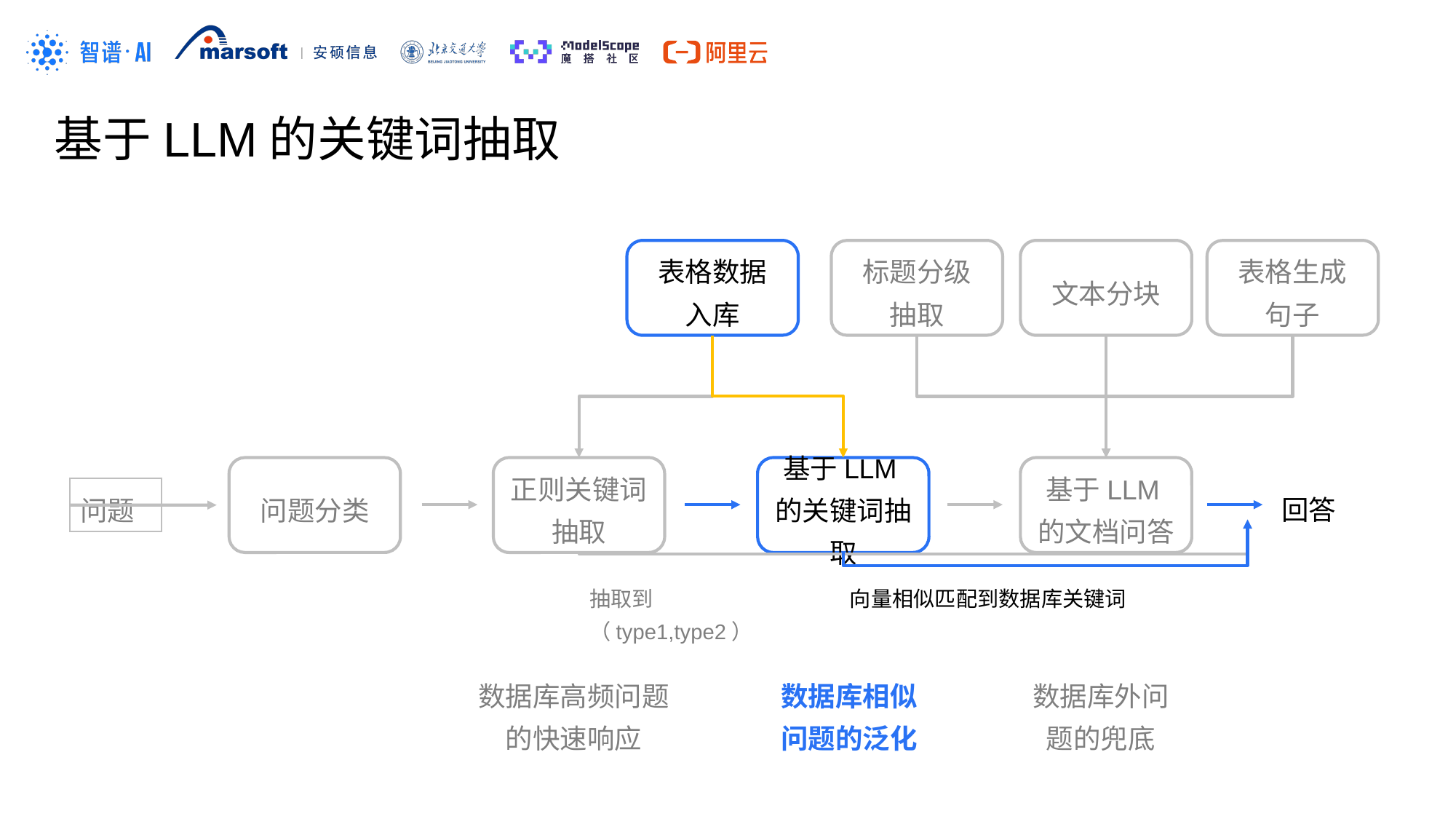

基于LLM的关键词抽取
表格数据
入库
标题分级
抽取
文本分块
表格生成
句子
问题分类
正则关键词抽取
基于LLM的关键词抽取
基于LLM的文档问答
回答
问题
抽取到（type1,type2）
向量相似匹配到数据库关键词
数据库高频问题
的快速响应
数据库相似问题的泛化
数据库外问题的兜底